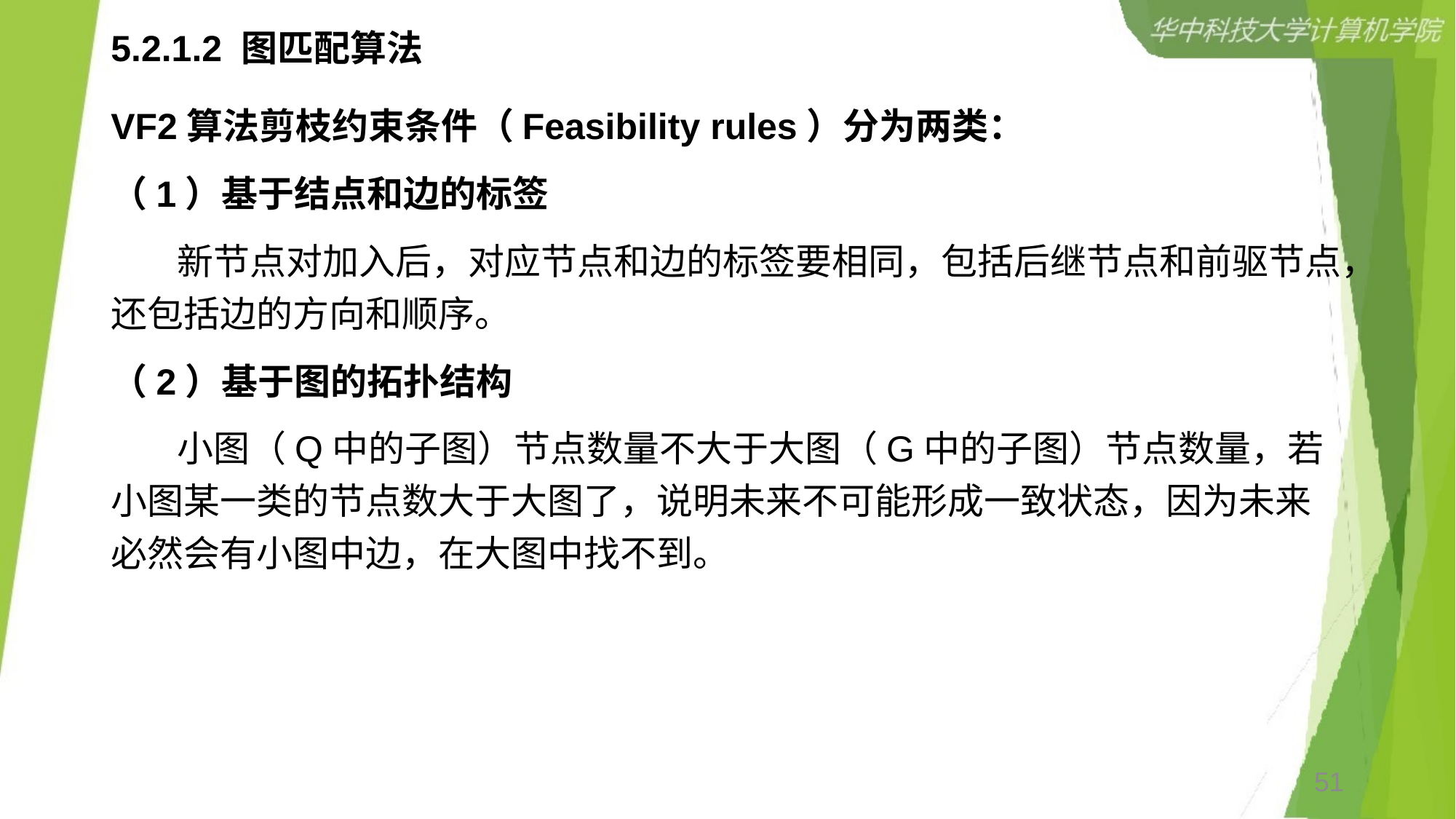

# 5.2.1.2 图匹配算法
VF2算法剪枝约束条件（Feasibility rules）分为两类：
（1）基于结点和边的标签
       新节点对加入后，对应节点和边的标签要相同，包括后继节点和前驱节点，还包括边的方向和顺序。
（2）基于图的拓扑结构
       小图（Q中的子图）节点数量不大于大图（G中的子图）节点数量，若小图某一类的节点数大于大图了，说明未来不可能形成一致状态，因为未来必然会有小图中边，在大图中找不到。
51